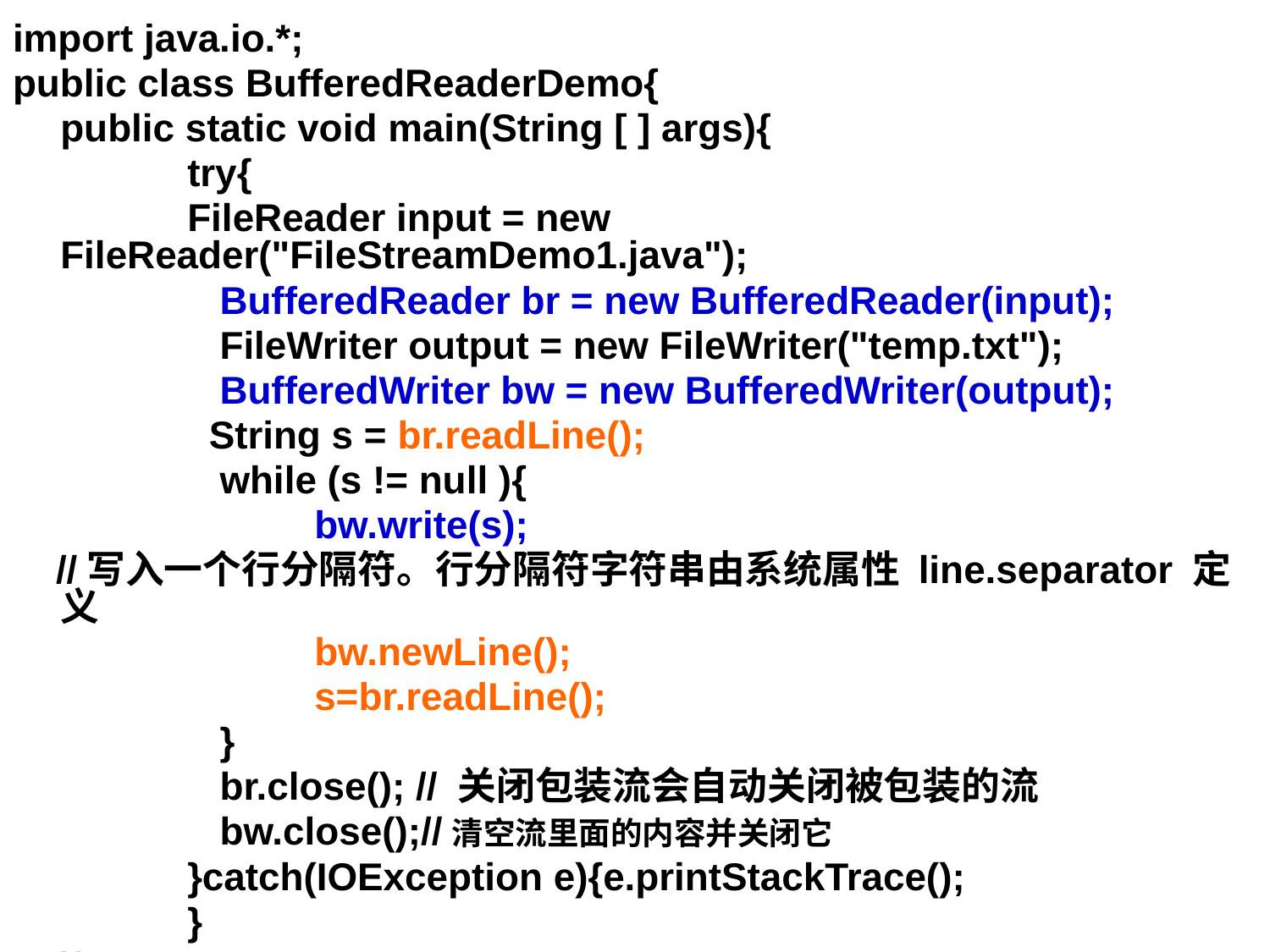

import java.io.*;
public class BufferedReaderDemo{
	public static void main(String [ ] args){
		try{
		FileReader input = new FileReader("FileStreamDemo1.java");
		   BufferedReader br = new BufferedReader(input);
 		   FileWriter output = new FileWriter("temp.txt");
		   BufferedWriter bw = new BufferedWriter(output);
		  String s = br.readLine();
		   while (s != null ){
			bw.write(s);
    //写入一个行分隔符。行分隔符字符串由系统属性 line.separator 定义
			bw.newLine();
			s=br.readLine();
		   }
		   br.close(); // 关闭包装流会自动关闭被包装的流
		   bw.close();//清空流里面的内容并关闭它
		}catch(IOException e){e.printStackTrace();
		}
	}}